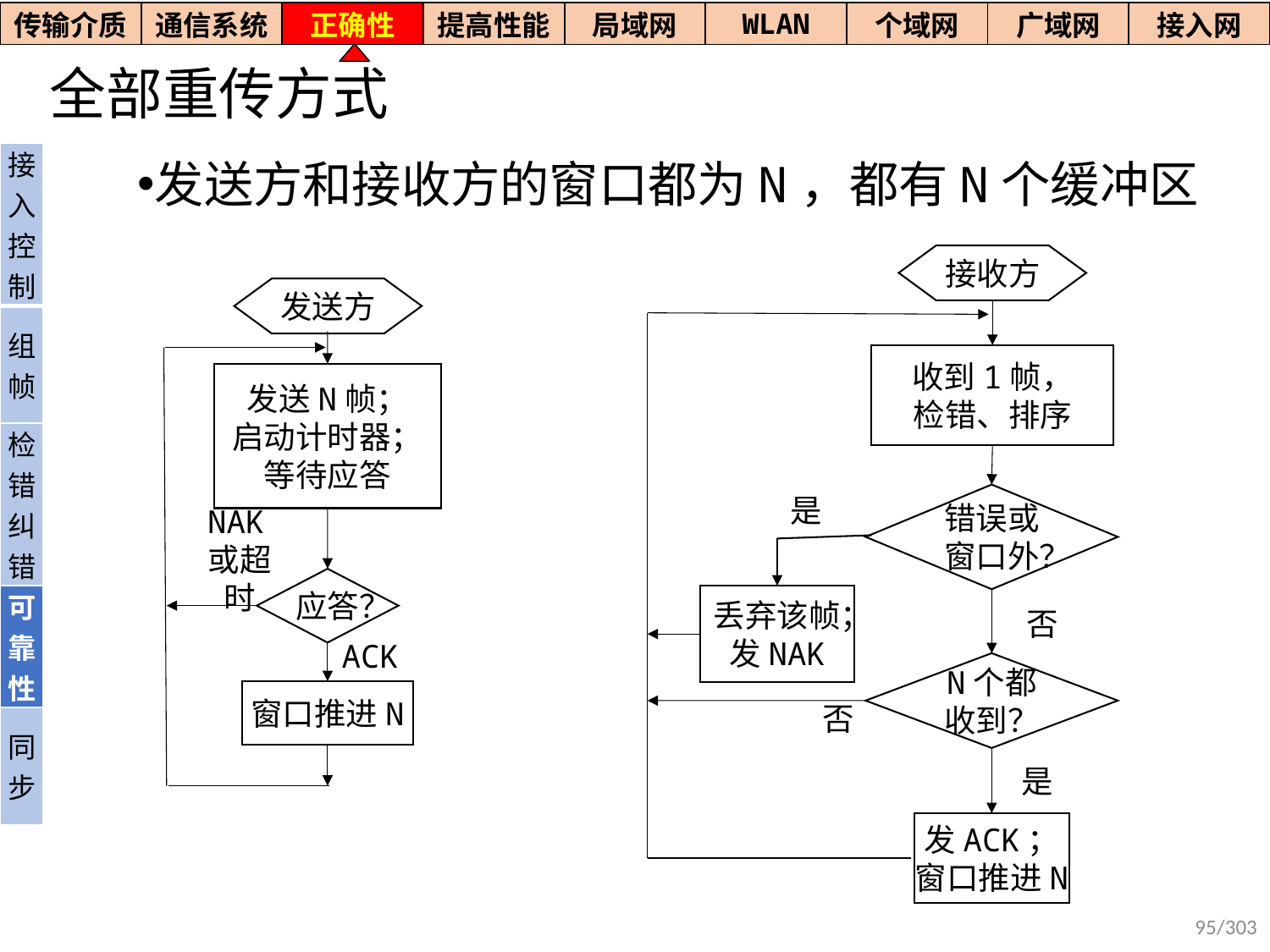

| 传输介质 | 通信系统 | 正确性 | 提高性能 | 局域网 | WLAN | 个域网 | 广域网 | 接入网 |
| --- | --- | --- | --- | --- | --- | --- | --- | --- |

# 全部重传方式
| 接入控制 |
| --- |
| 组帧 |
| 检错纠错 |
| 可靠性 |
| 同步 |
发送方和接收方的窗口都为N，都有N个缓冲区

接收方
发送方
收到1帧，
检错、排序
发送N帧；
启动计时器；
等待应答
错误或窗口外？
是
NAK或超时
应答？
丢弃该帧；
发NAK
否
ACK
N个都
收到？
窗口推进N
否
是
发ACK；
窗口推进N
95/303